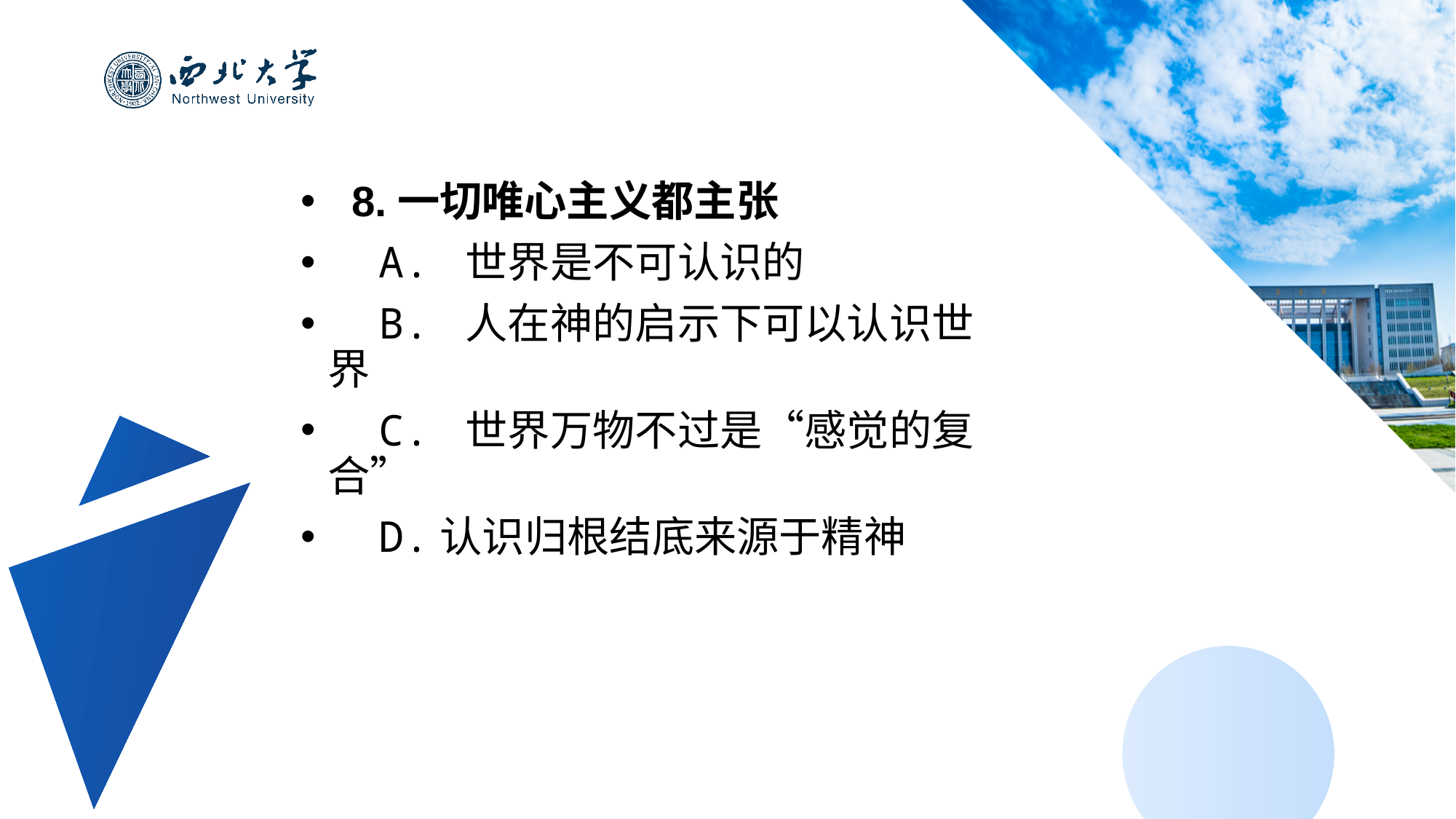

8.一切唯心主义都主张
  A. 世界是不可认识的
  B. 人在神的启示下可以认识世界
  C. 世界万物不过是“感觉的复合”
  D.认识归根结底来源于精神